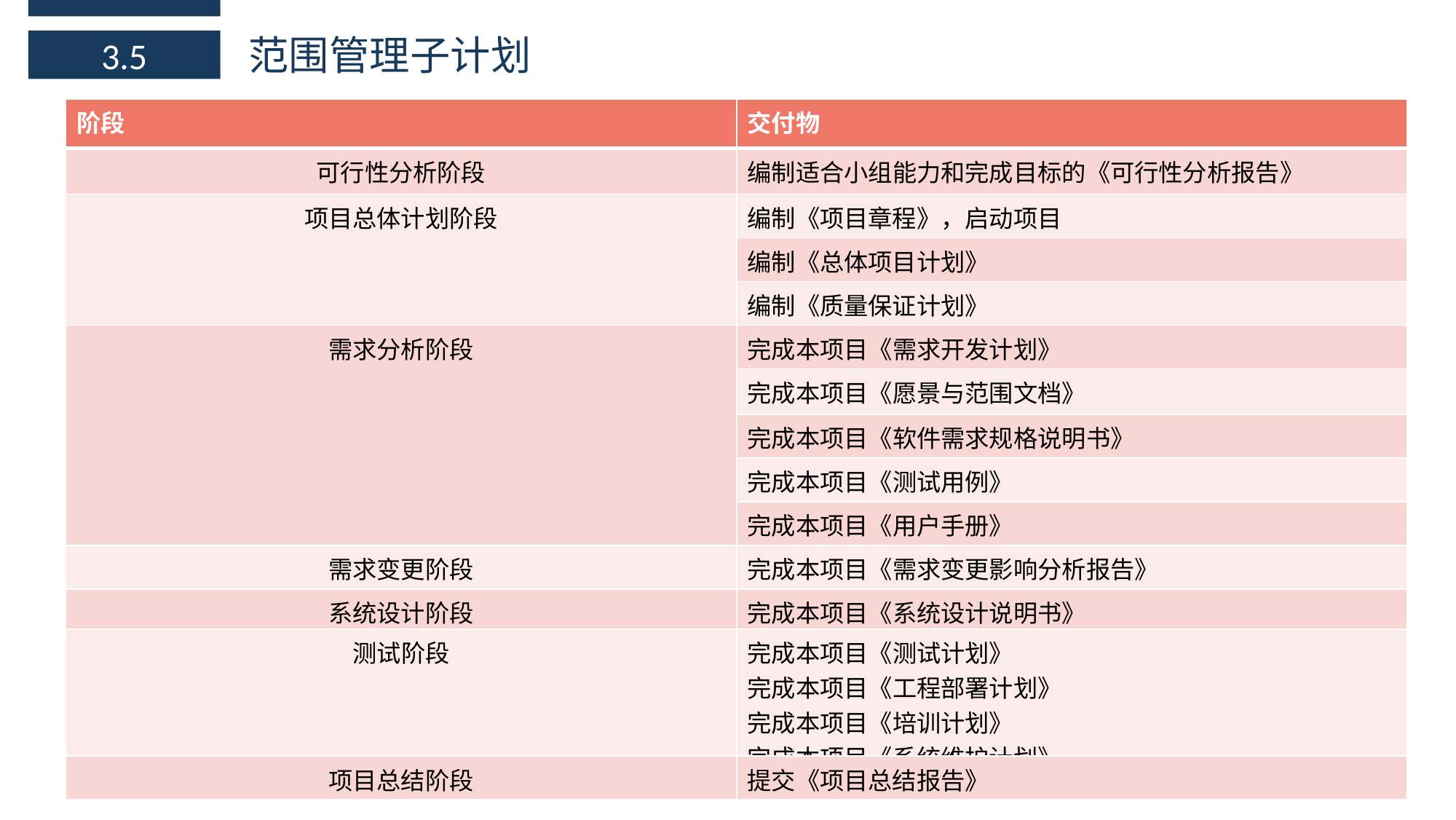

范围管理子计划
3.5
| 阶段 | 交付物 |
| --- | --- |
| 可行性分析阶段 | 编制适合小组能力和完成目标的《可行性分析报告》 |
| 项目总体计划阶段 | 编制《项目章程》，启动项目 |
|  | 编制《总体项目计划》 |
|  | 编制《质量保证计划》 |
| 需求分析阶段 | 完成本项目《需求开发计划》 |
|  | 完成本项目《愿景与范围文档》 |
|  | 完成本项目《软件需求规格说明书》 |
|  | 完成本项目《测试用例》 |
|  | 完成本项目《用户手册》 |
| 需求变更阶段 | 完成本项目《需求变更影响分析报告》 |
| 系统设计阶段 | 完成本项目《系统设计说明书》 |
| 测试阶段 | 完成本项目《测试计划》 完成本项目《工程部署计划》 完成本项目《培训计划》 完成本项目《系统维护计划》 |
| 项目总结阶段 | 提交《项目总结报告》 |